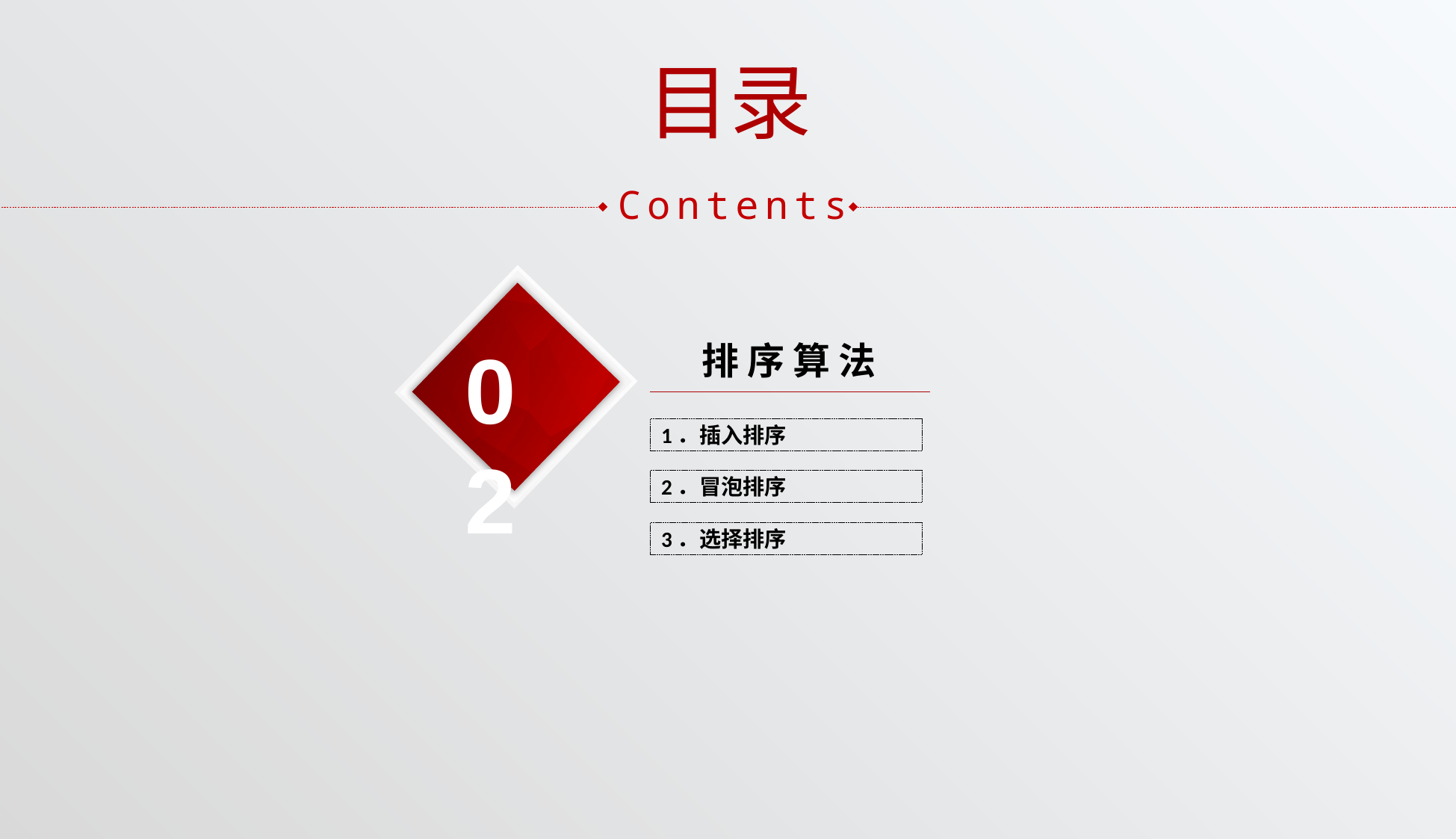

目录
Contents

02
排 序 算 法
1．插入排序
2．冒泡排序
3．选择排序